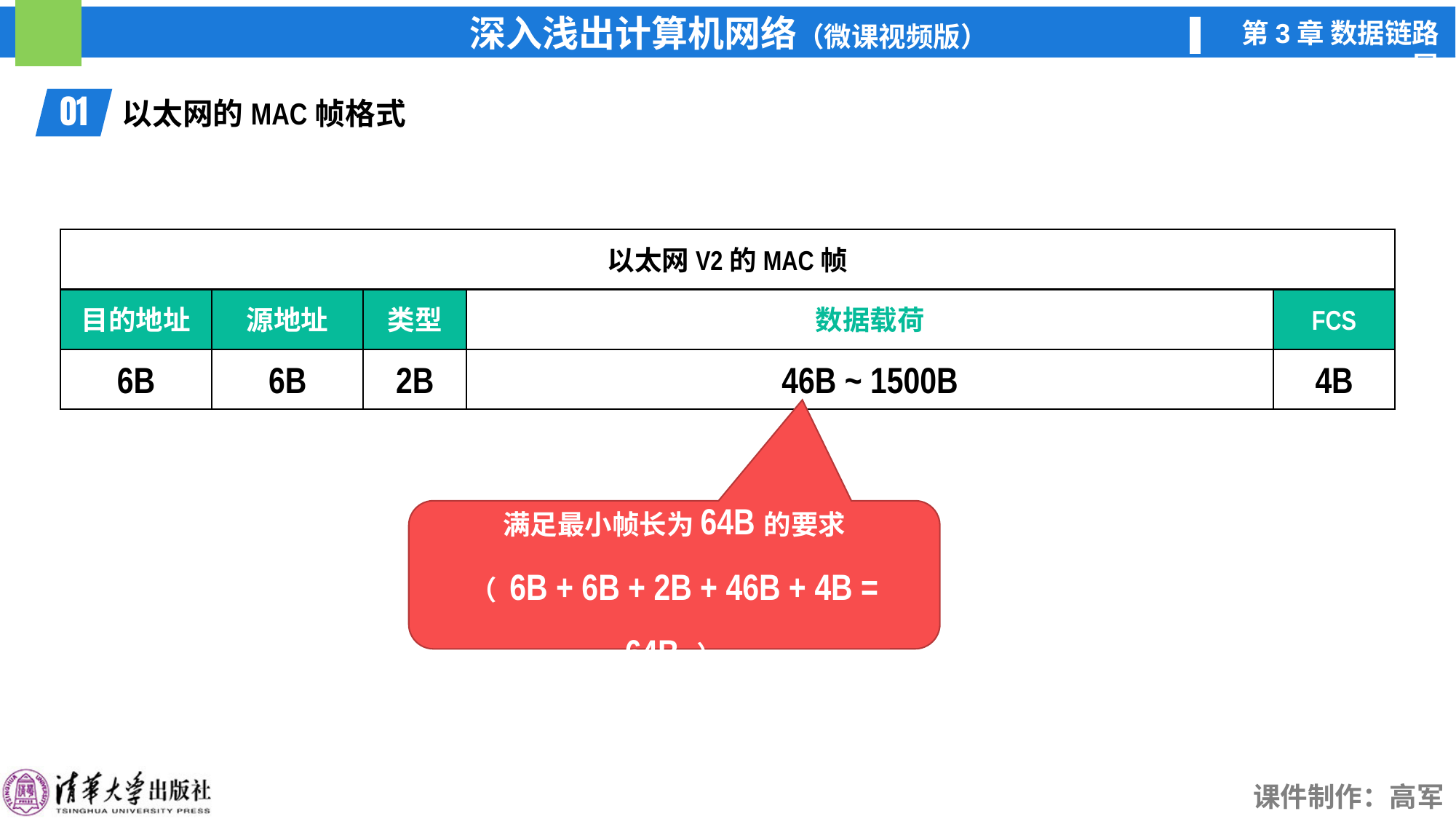

01
以太网的MAC帧格式
以太网V2的MAC帧
目的地址
源地址
类型
数据载荷
FCS
6B
6B
2B
46B ~ 1500B
4B
满足最小帧长为64B的要求
（ 6B + 6B + 2B + 46B + 4B = 64B ）